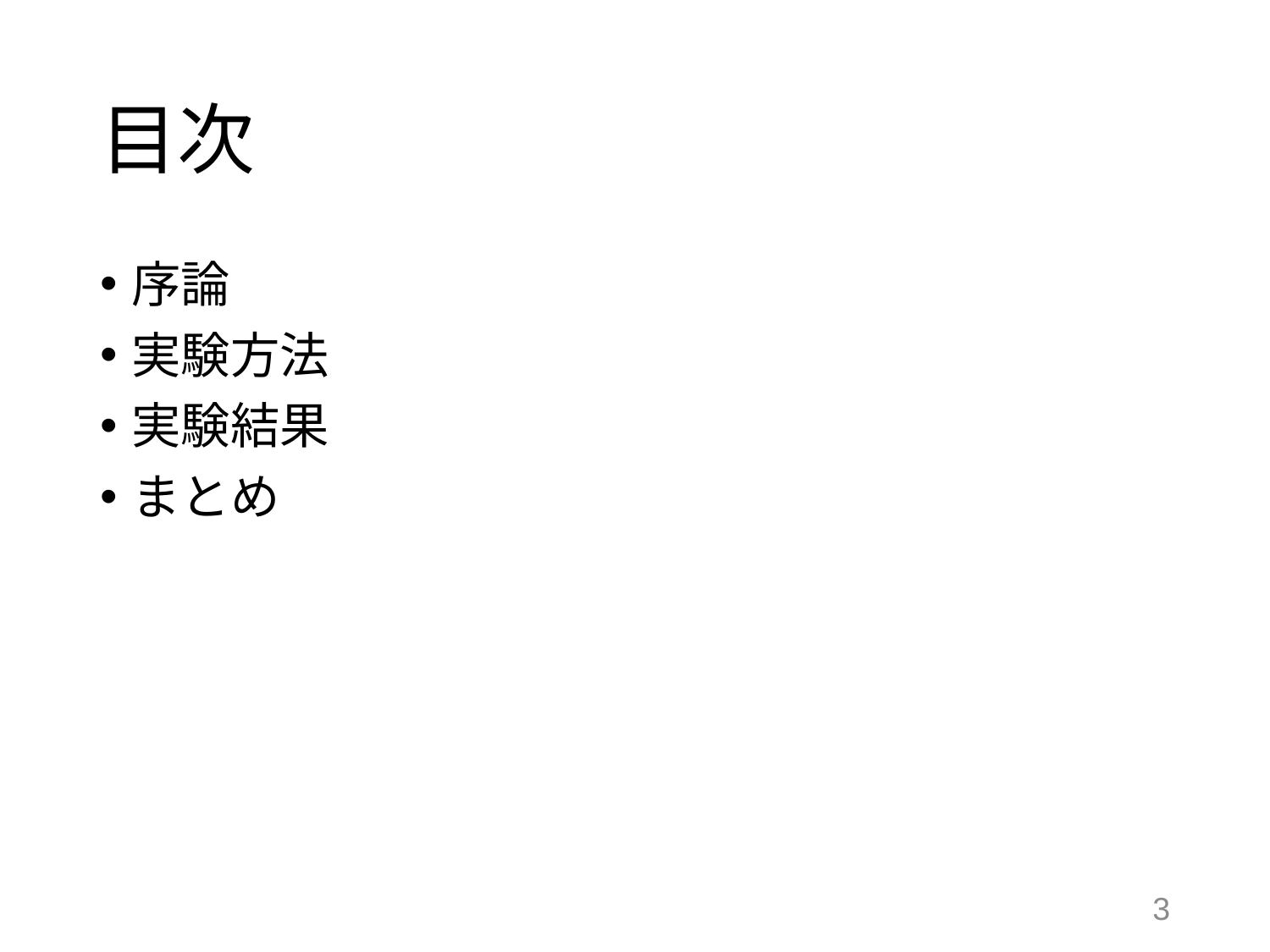

# 目次
序論
実験方法
実験結果
まとめ
3